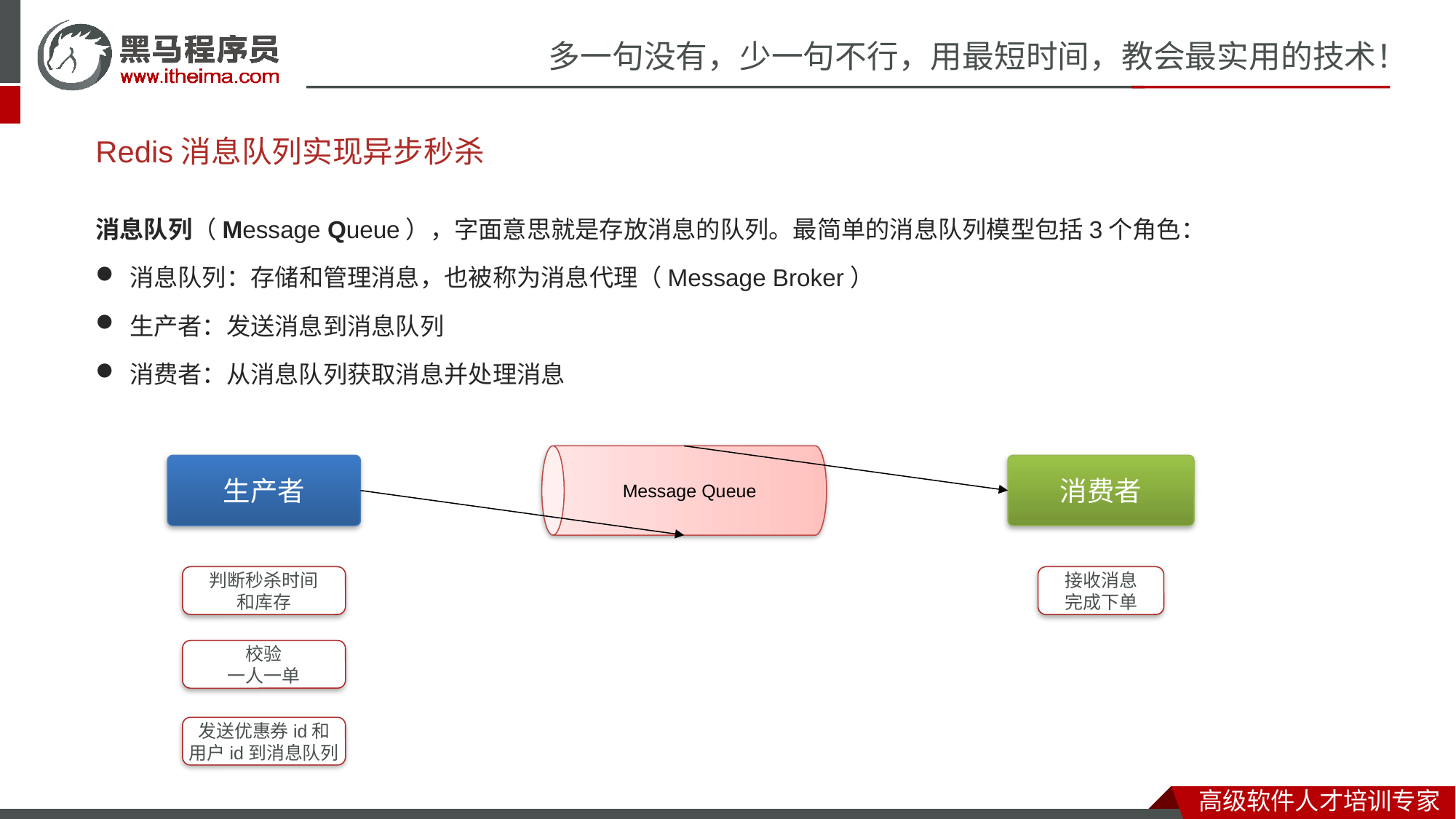

Redis消息队列实现异步秒杀
消息队列（Message Queue），字面意思就是存放消息的队列。最简单的消息队列模型包括3个角色：
消息队列：存储和管理消息，也被称为消息代理（Message Broker）
生产者：发送消息到消息队列
消费者：从消息队列获取消息并处理消息
Message Queue
生产者
消费者
判断秒杀时间
和库存
接收消息
完成下单
校验
一人一单
发送优惠券id和
用户id到消息队列